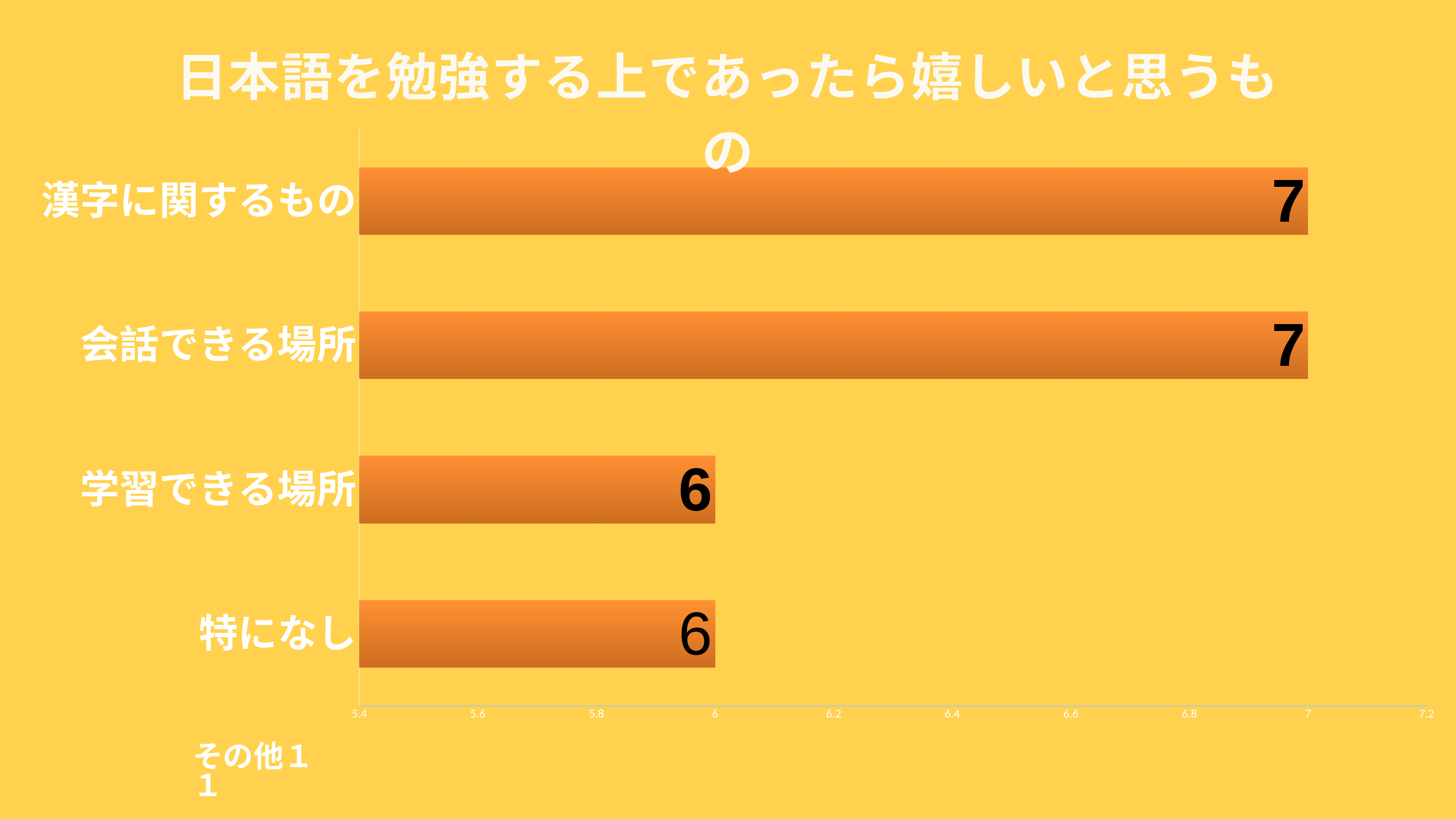

### Chart: 学校でのコミュニケーションに苦労したこと

| Category | 판매 |
|---|---|
| ある | 0.46 |
| ない | 0.54 |

### Chart: 日本語を勉強する上であったら嬉しいと思うもの

| Category | 계열 1 |
|---|---|
| 特になし | 6.0 |
| 学習できる場所 | 6.0 |
| 会話できる場所 | 7.0 |
| 漢字に関するもの | 7.0 |